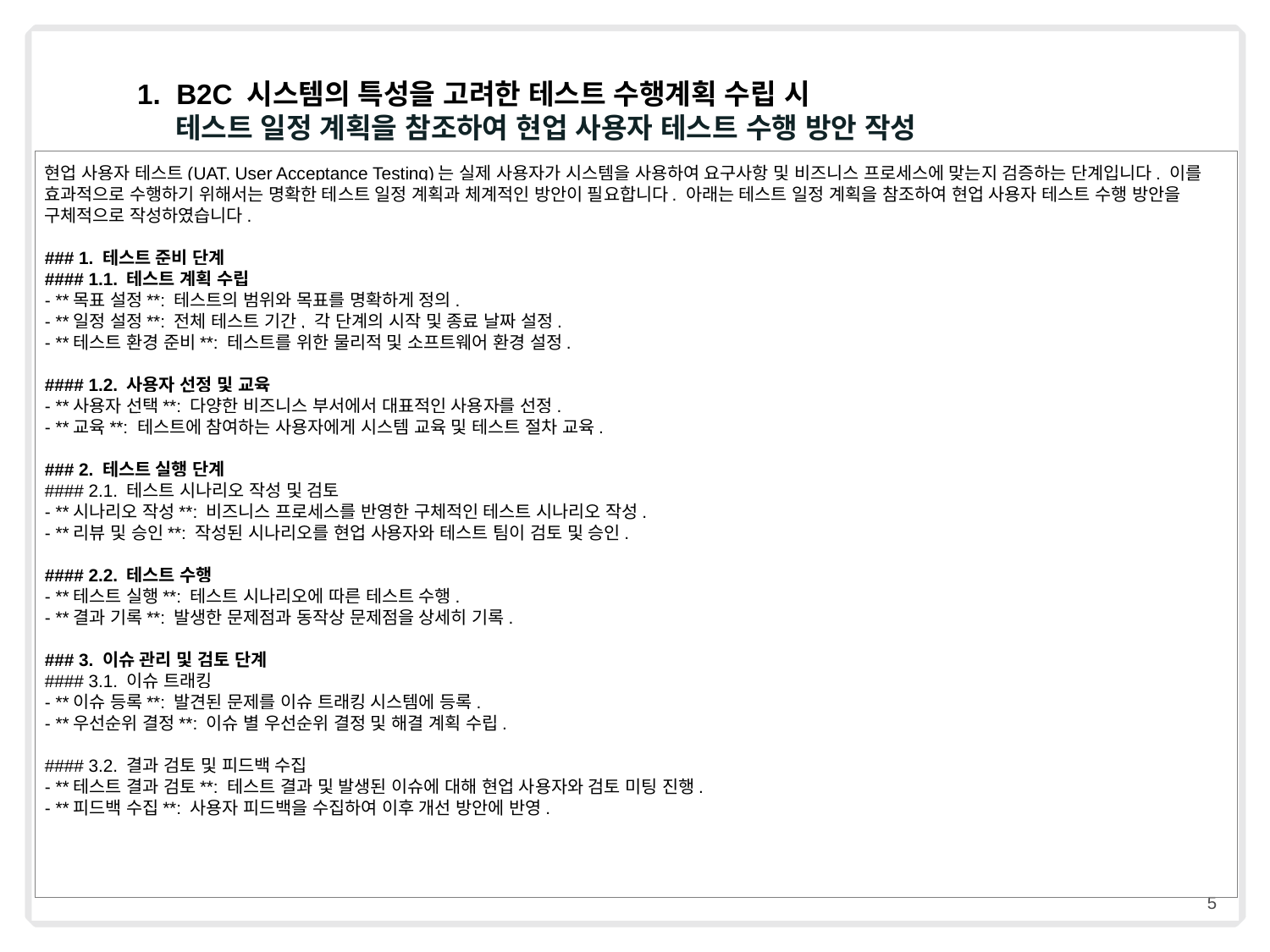

1.  B2C 시스템의 특성을 고려한 테스트 수행계획 수립 시
    테스트 일정 계획을 참조하여 현업 사용자 테스트 수행 방안 작성

현업 사용자 테스트(UAT, User Acceptance Testing)는 실제 사용자가 시스템을 사용하여 요구사항 및 비즈니스 프로세스에 맞는지 검증하는 단계입니다. 이를 효과적으로 수행하기 위해서는 명확한 테스트 일정 계획과 체계적인 방안이 필요합니다. 아래는 테스트 일정 계획을 참조하여 현업 사용자 테스트 수행 방안을 구체적으로 작성하였습니다.

### 1. 테스트 준비 단계
#### 1.1. 테스트 계획 수립
- **목표 설정**: 테스트의 범위와 목표를 명확하게 정의.
- **일정 설정**: 전체 테스트 기간, 각 단계의 시작 및 종료 날짜 설정.
- **테스트 환경 준비**: 테스트를 위한 물리적 및 소프트웨어 환경 설정.

#### 1.2. 사용자 선정 및 교육
- **사용자 선택**: 다양한 비즈니스 부서에서 대표적인 사용자를 선정.
- **교육**: 테스트에 참여하는 사용자에게 시스템 교육 및 테스트 절차 교육.

### 2. 테스트 실행 단계
#### 2.1. 테스트 시나리오 작성 및 검토
- **시나리오 작성**: 비즈니스 프로세스를 반영한 구체적인 테스트 시나리오 작성.
- **리뷰 및 승인**: 작성된 시나리오를 현업 사용자와 테스트 팀이 검토 및 승인.

#### 2.2. 테스트 수행
- **테스트 실행**: 테스트 시나리오에 따른 테스트 수행.
- **결과 기록**: 발생한 문제점과 동작상 문제점을 상세히 기록.

### 3. 이슈 관리 및 검토 단계
#### 3.1. 이슈 트래킹
- **이슈 등록**: 발견된 문제를 이슈 트래킹 시스템에 등록.
- **우선순위 결정**: 이슈 별 우선순위 결정 및 해결 계획 수립.

#### 3.2. 결과 검토 및 피드백 수집
- **테스트 결과 검토**: 테스트 결과 및 발생된 이슈에 대해 현업 사용자와 검토 미팅 진행.
- **피드백 수집**: 사용자 피드백을 수집하여 이후 개선 방안에 반영.